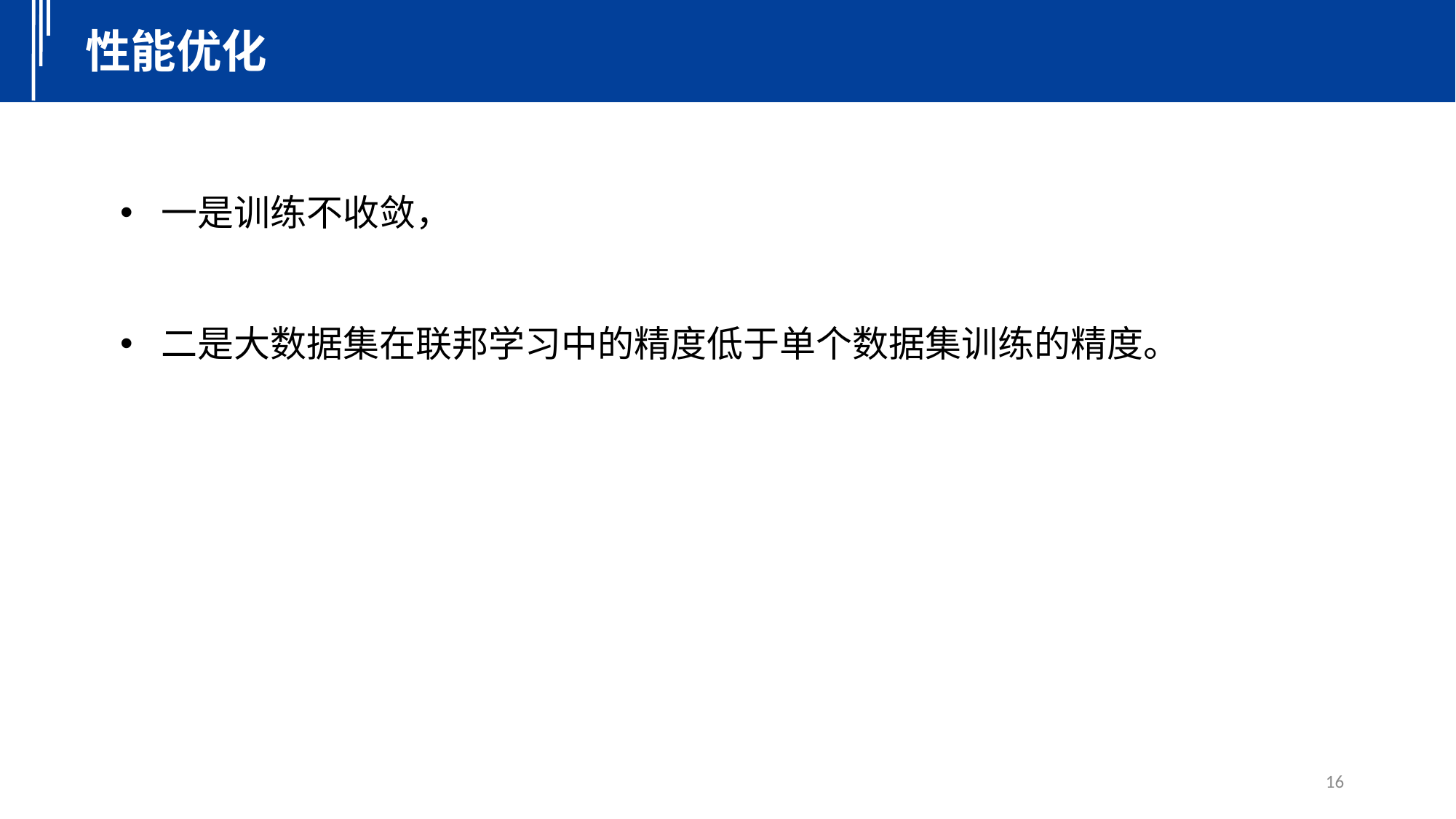

性能优化
一是训练不收敛，

二是大数据集在联邦学习中的精度低于单个数据集训练的精度。

16